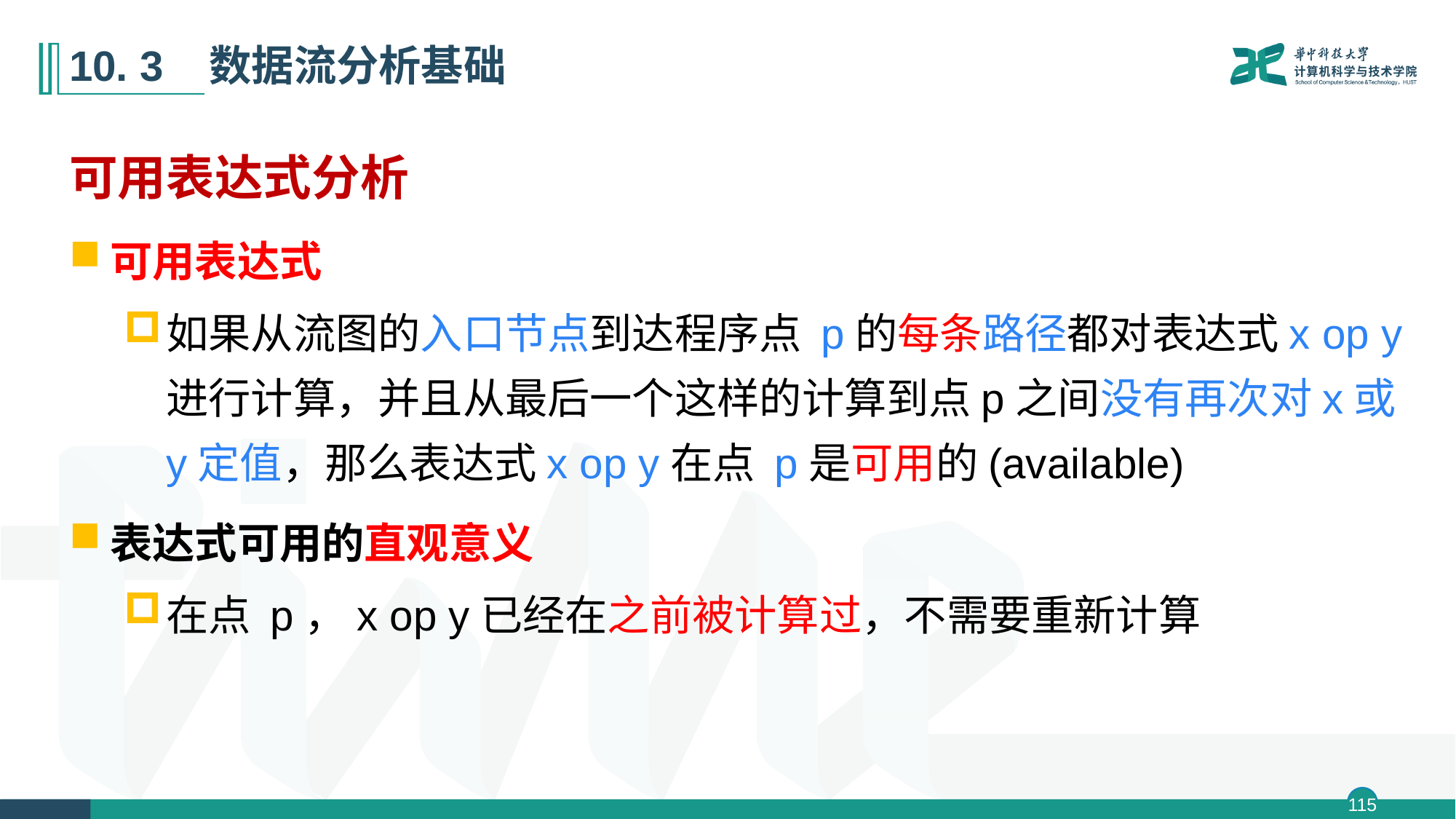

# 10. 3   数据流分析基础
可用表达式分析
可用表达式
如果从流图的入口节点到达程序点 p的每条路径都对表达式x op y进行计算，并且从最后一个这样的计算到点p之间没有再次对x或y定值，那么表达式x op y在点 p是可用的(available)
表达式可用的直观意义
在点 p，x op y已经在之前被计算过，不需要重新计算